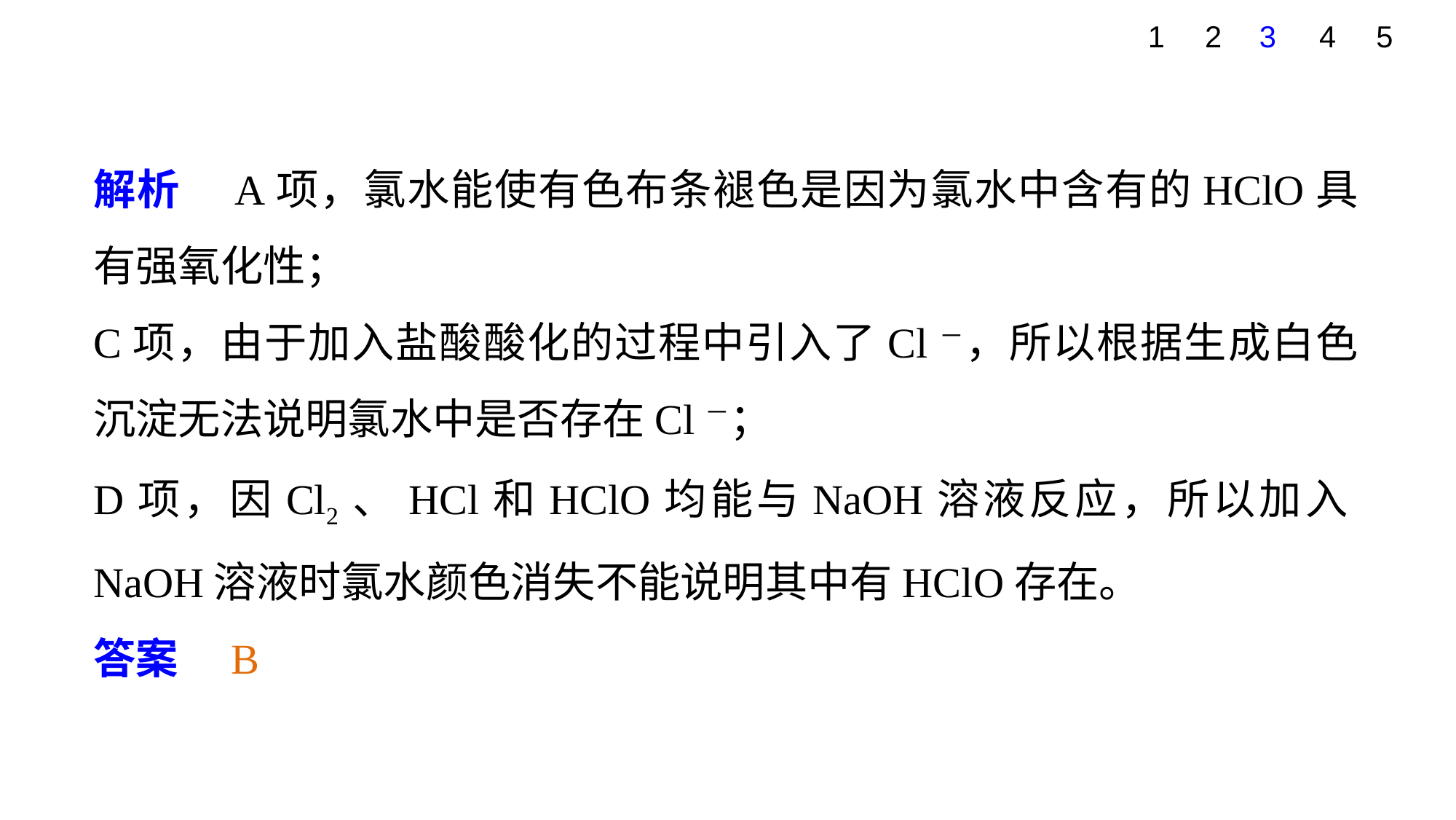

1
2
3
4
5
解析　A项，氯水能使有色布条褪色是因为氯水中含有的HClO具有强氧化性；
C项，由于加入盐酸酸化的过程中引入了Cl－，所以根据生成白色沉淀无法说明氯水中是否存在Cl－；
D项，因Cl2、HCl和HClO均能与NaOH溶液反应，所以加入NaOH溶液时氯水颜色消失不能说明其中有HClO存在。
答案　B